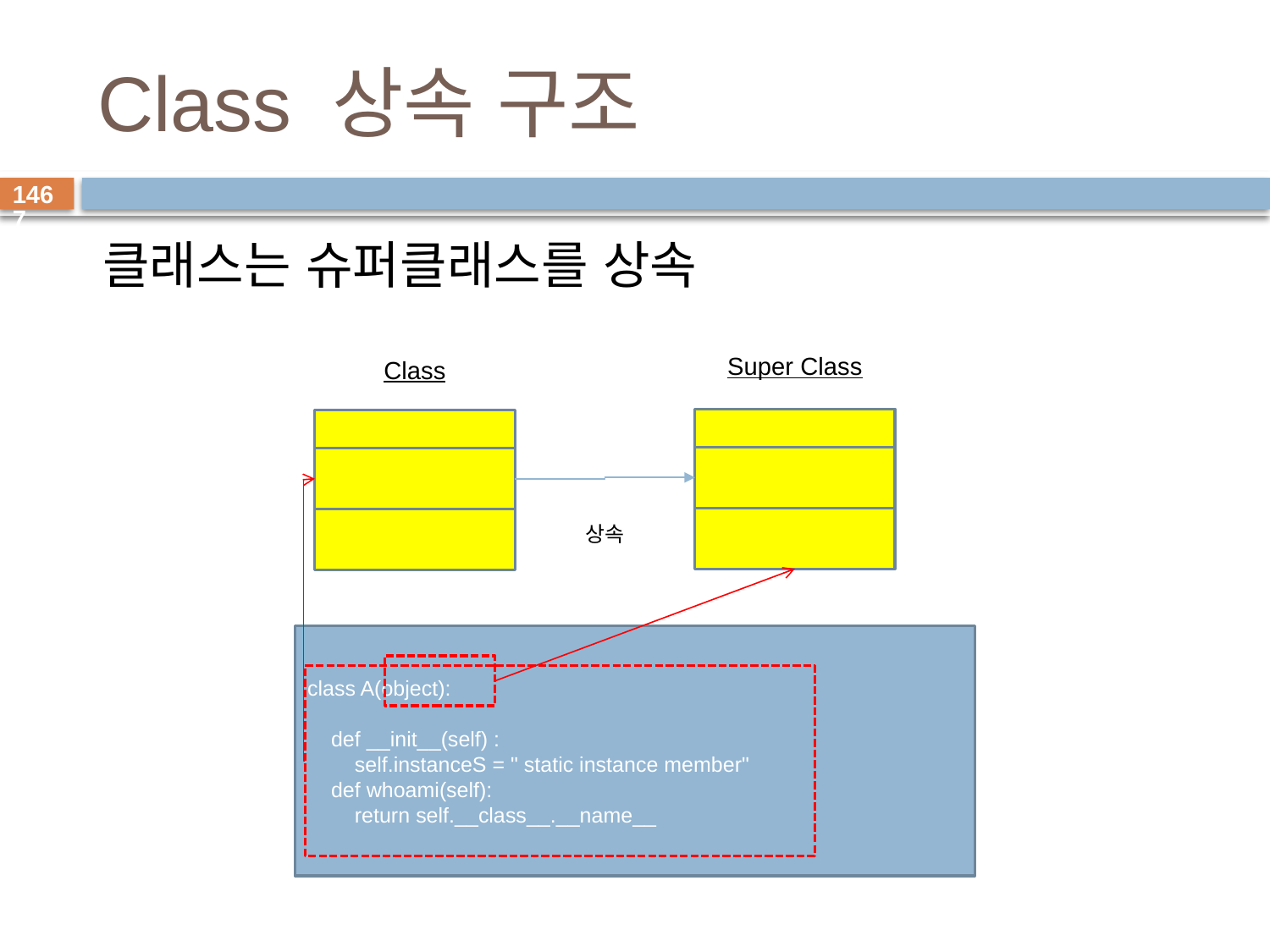

# Class 상속 구조
1467
 클래스는 슈퍼클래스를 상속
Super Class
Class

상속
class A(object):

    def __init__(self) :
        self.instanceS = " static instance member"
    def whoami(self):
        return self.__class__.__name__